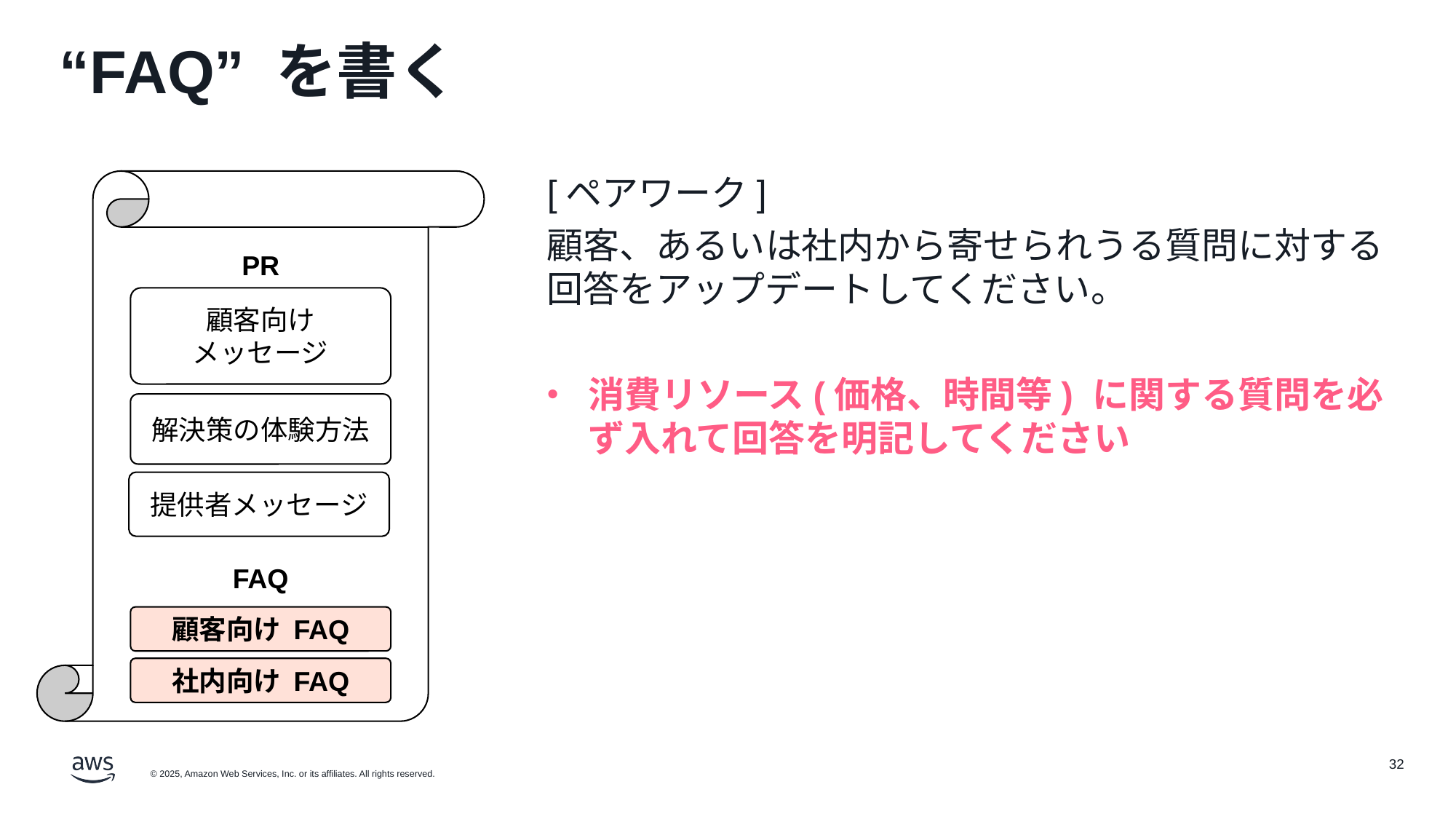

# “FAQ” を書く
[ペアワーク]
顧客、あるいは社内から寄せられうる質問に対する回答をアップデートしてください。

消費リソース(価格、時間等) に関する質問を必ず入れて回答を明記してください

PR
顧客向け
メッセージ
解決策の体験方法
提供者メッセージ
FAQ
顧客向け FAQ
社内向け FAQ
32